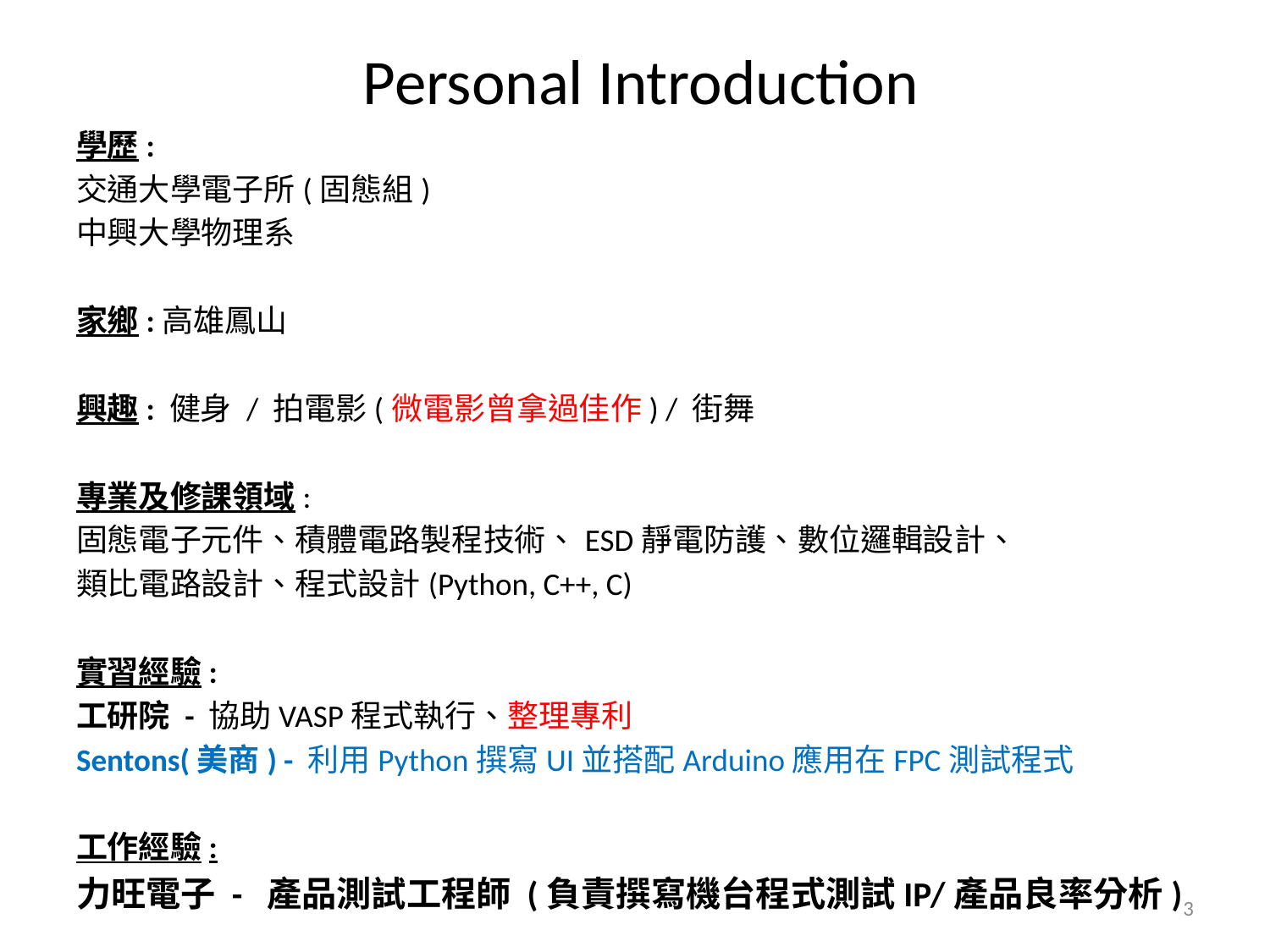

# Personal Introduction
學歷:
交通大學電子所(固態組)
中興大學物理系

家鄉:高雄鳳山

興趣: 健身 / 拍電影(微電影曾拿過佳作) / 街舞

專業及修課領域:
固態電子元件、積體電路製程技術、ESD靜電防護、數位邏輯設計、
類比電路設計、程式設計(Python, C++, C)

實習經驗:
工研院 - 協助VASP程式執行、整理專利
Sentons(美商) - 利用Python撰寫UI並搭配Arduino應用在FPC測試程式

工作經驗:
力旺電子 -  產品測試工程師 (負責撰寫機台程式測試IP/產品良率分析)

3